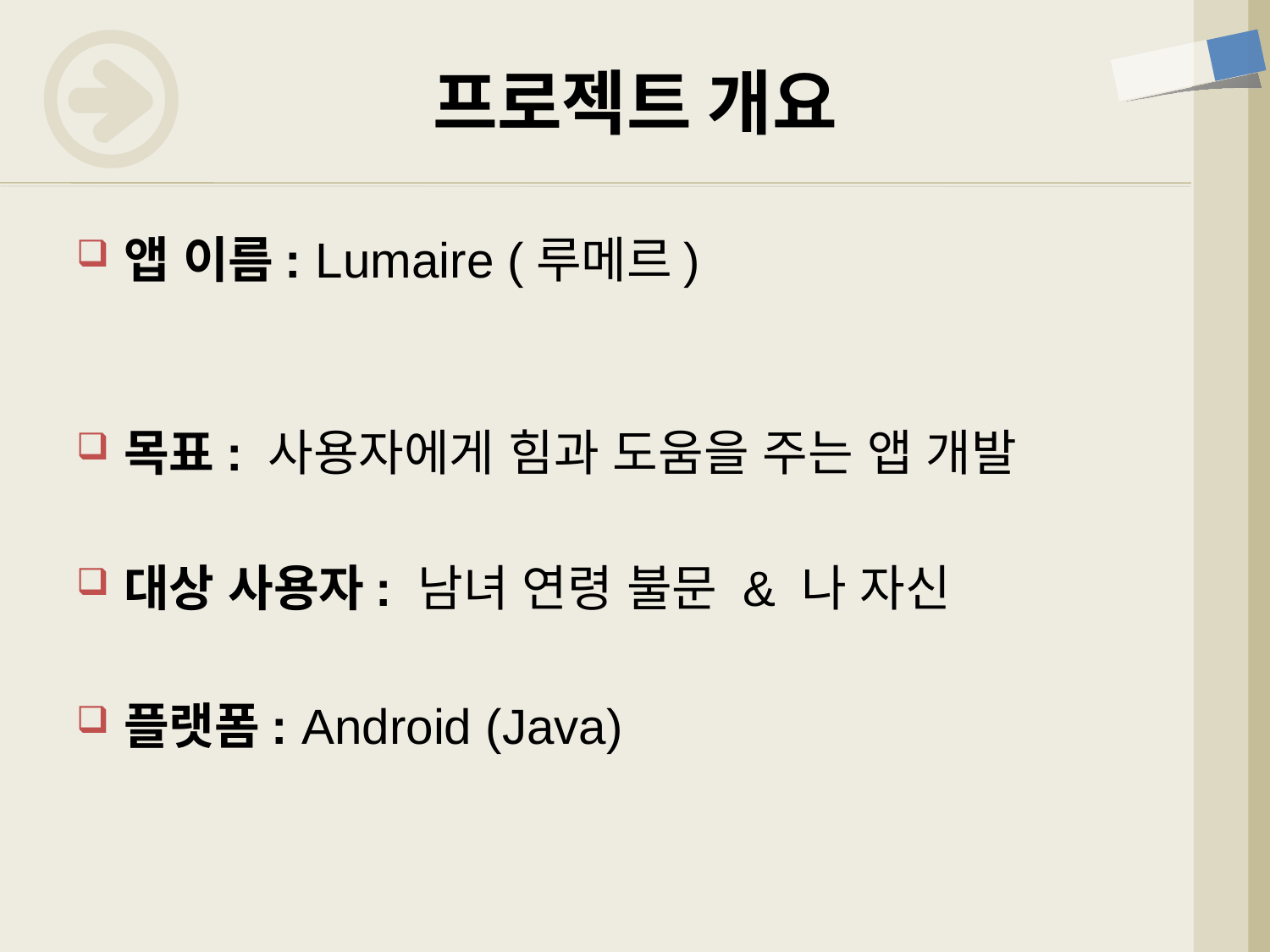

# 프로젝트 개요
앱 이름: Lumaire (루메르)

목표: 사용자에게 힘과 도움을 주는 앱 개발

대상 사용자: 남녀 연령 불문 & 나 자신

플랫폼: Android (Java)